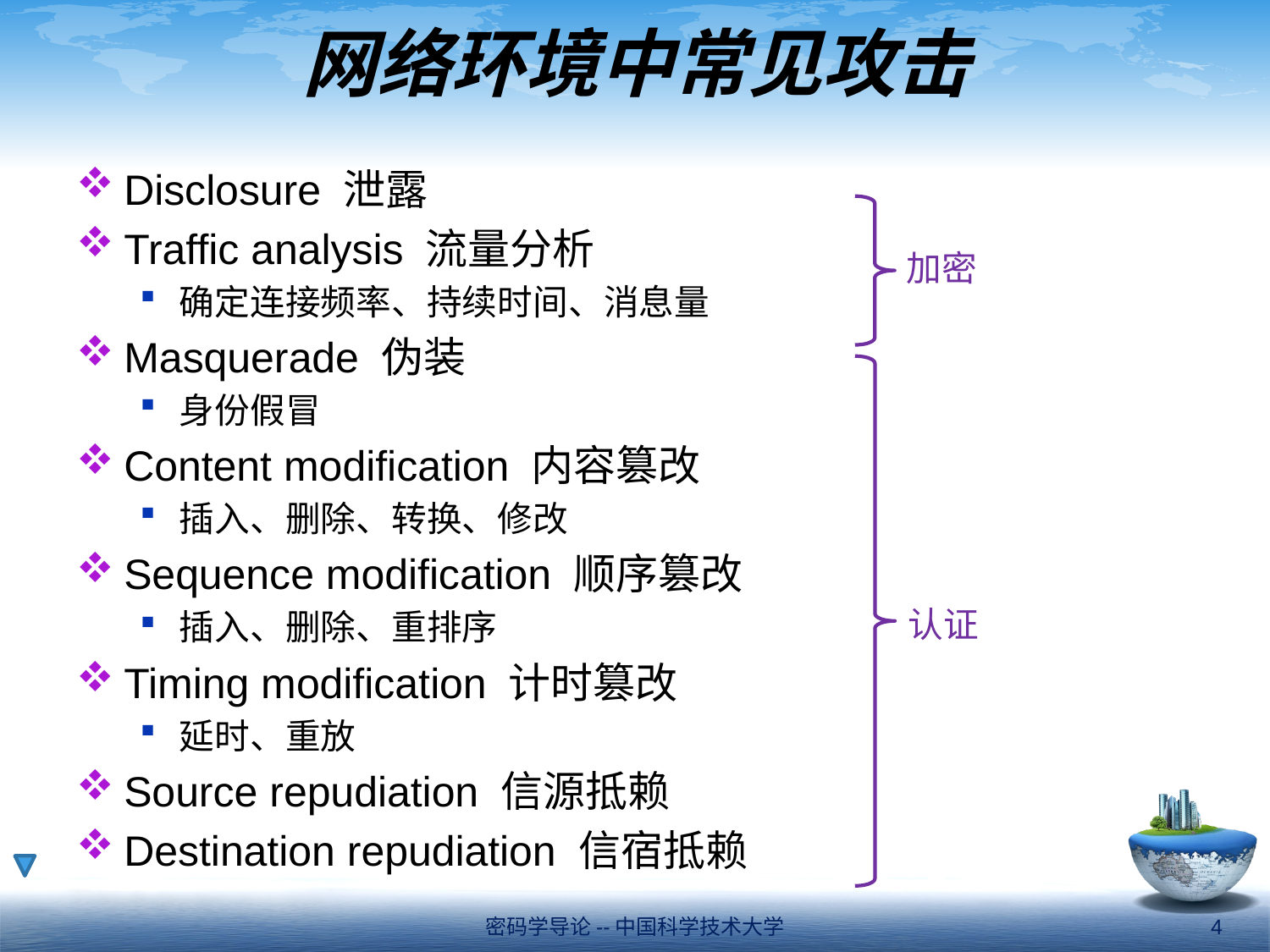

# 网络环境中常见攻击
Disclosure 泄露
Traffic analysis 流量分析
确定连接频率、持续时间、消息量
Masquerade 伪装
身份假冒
Content modification 内容篡改
插入、删除、转换、修改
Sequence modification 顺序篡改
插入、删除、重排序
Timing modification 计时篡改
延时、重放
Source repudiation 信源抵赖
Destination repudiation 信宿抵赖

加密

认证

密码学导论--中国科学技术大学
4